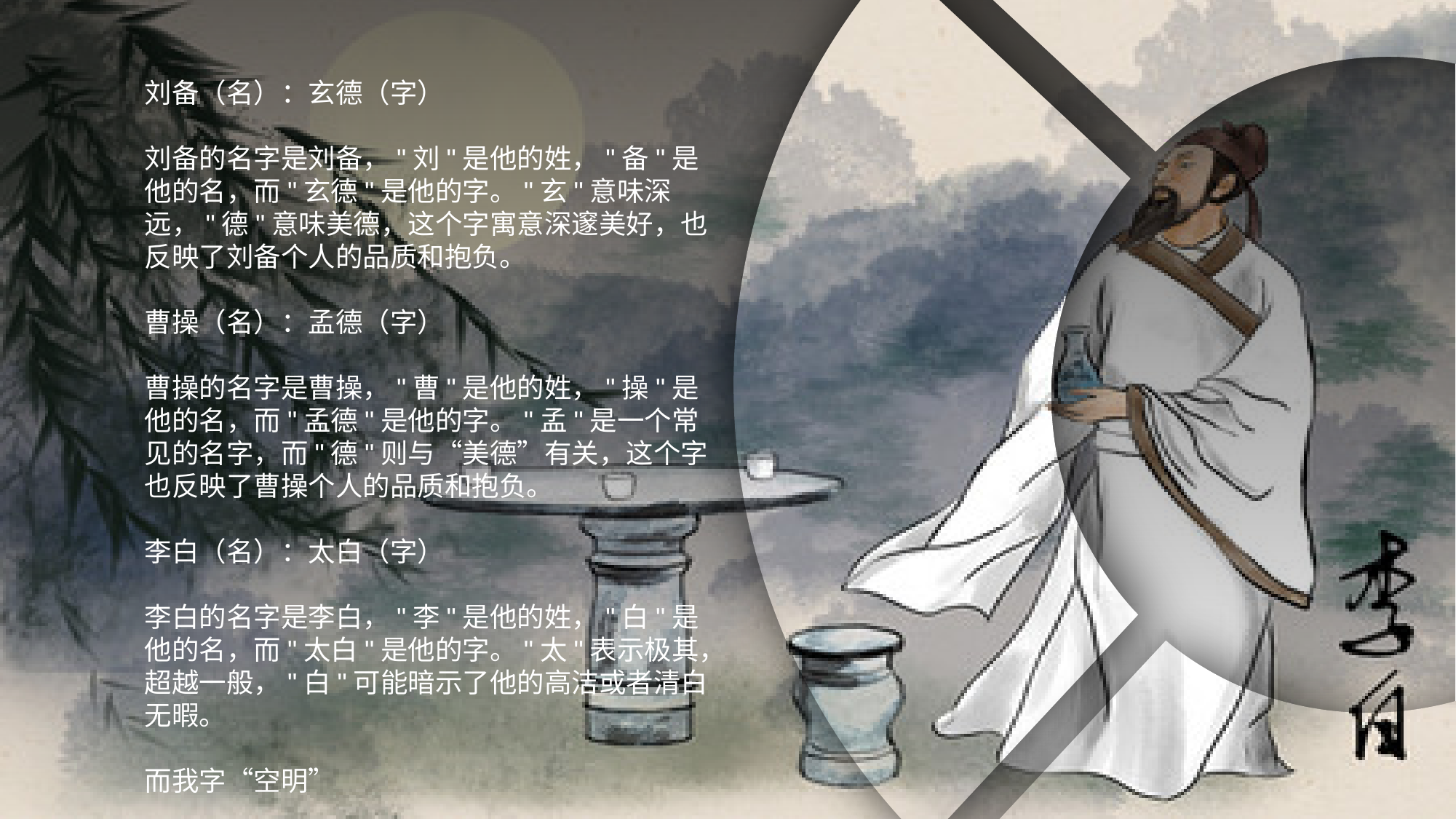

miao
Powerpoint

Naturally, those who need it can use it
People who don't need it don't have to look too much
Friends who don't need Naturally, those who need it can use it
People who don't need it don't have to look too much

刘备（名）：玄德（字）

刘备的名字是刘备，"刘"是他的姓，"备"是他的名，而"玄德"是他的字。"玄"意味深远，"德"意味美德，这个字寓意深邃美好，也反映了刘备个人的品质和抱负。

曹操（名）：孟德（字）

曹操的名字是曹操，"曹"是他的姓，"操"是他的名，而"孟德"是他的字。"孟"是一个常见的名字，而"德"则与“美德”有关，这个字也反映了曹操个人的品质和抱负。

李白（名）：太白（字）

李白的名字是李白，"李"是他的姓，"白"是他的名，而"太白"是他的字。"太"表示极其，超越一般，"白"可能暗示了他的高洁或者清白无暇。

而我字“空明”
miao
Powerpoint

Naturally, those who need it can use it
People who don't need it don't have to look too much
Friends who don't need Naturally, those who need it can use it
People who don't need it don't have to look too much